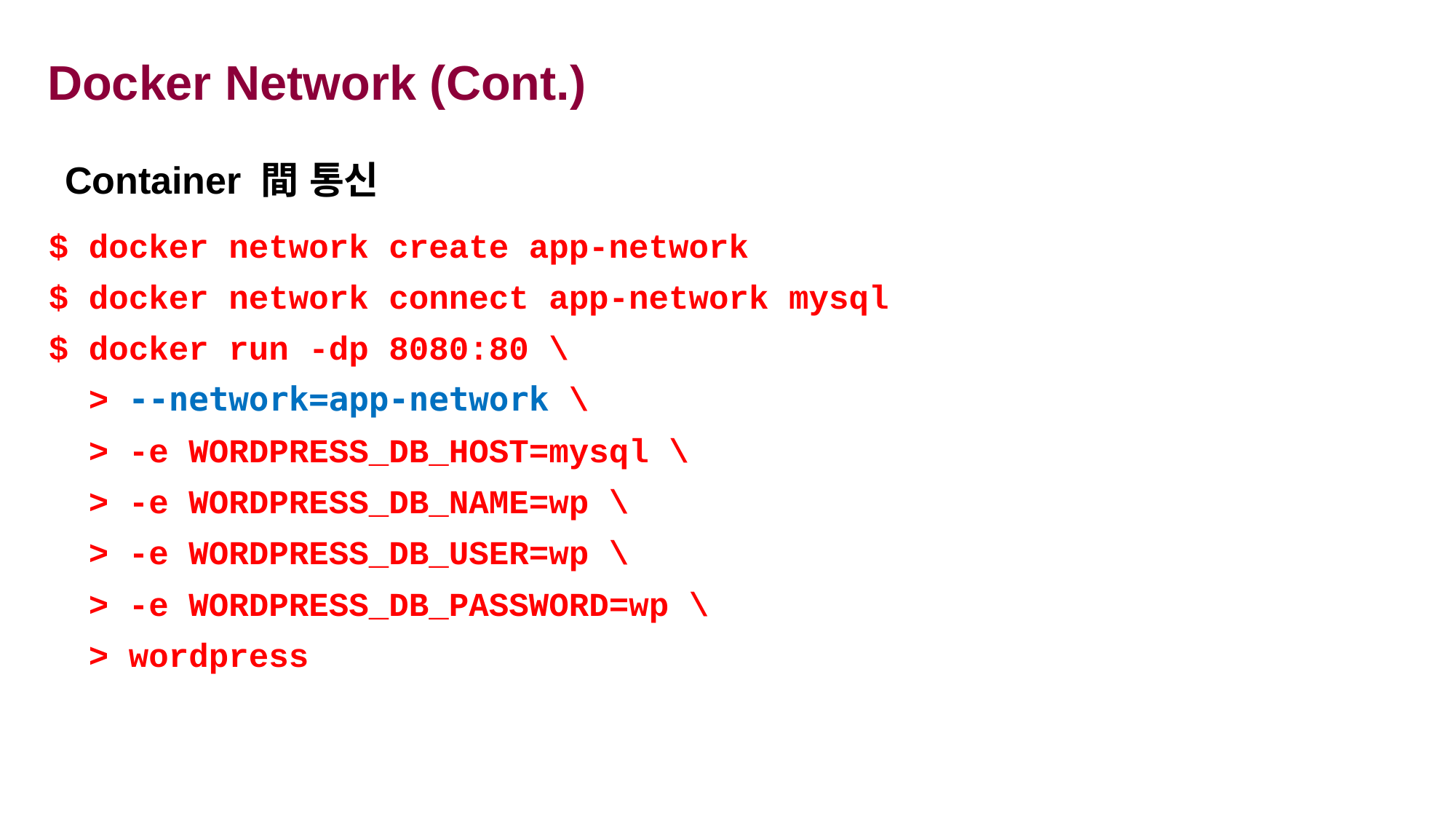

# Docker Network (Cont.)
Container 間 통신
$ docker network create app-network
$ docker network connect app-network mysql
$ docker run -dp 8080:80 \
  > --network=app-network \
  > -e WORDPRESS_DB_HOST=mysql \
  > -e WORDPRESS_DB_NAME=wp \
  > -e WORDPRESS_DB_USER=wp \
  > -e WORDPRESS_DB_PASSWORD=wp \
  > wordpress